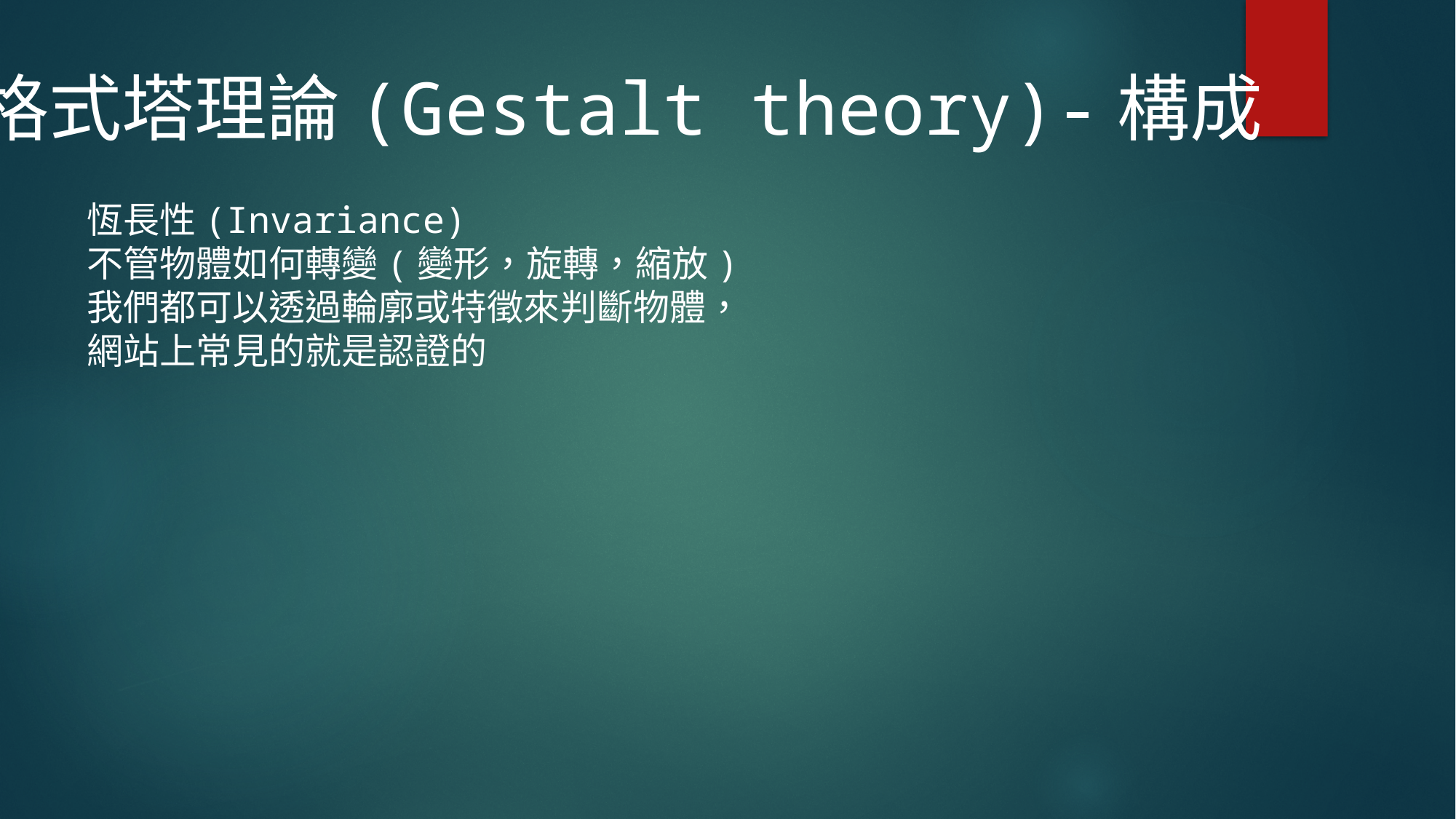

格式塔理論(Gestalt theory)-構成
恆長性(Invariance)
不管物體如何轉變(變形，旋轉，縮放)
我們都可以透過輪廓或特徵來判斷物體，
網站上常見的就是認證的